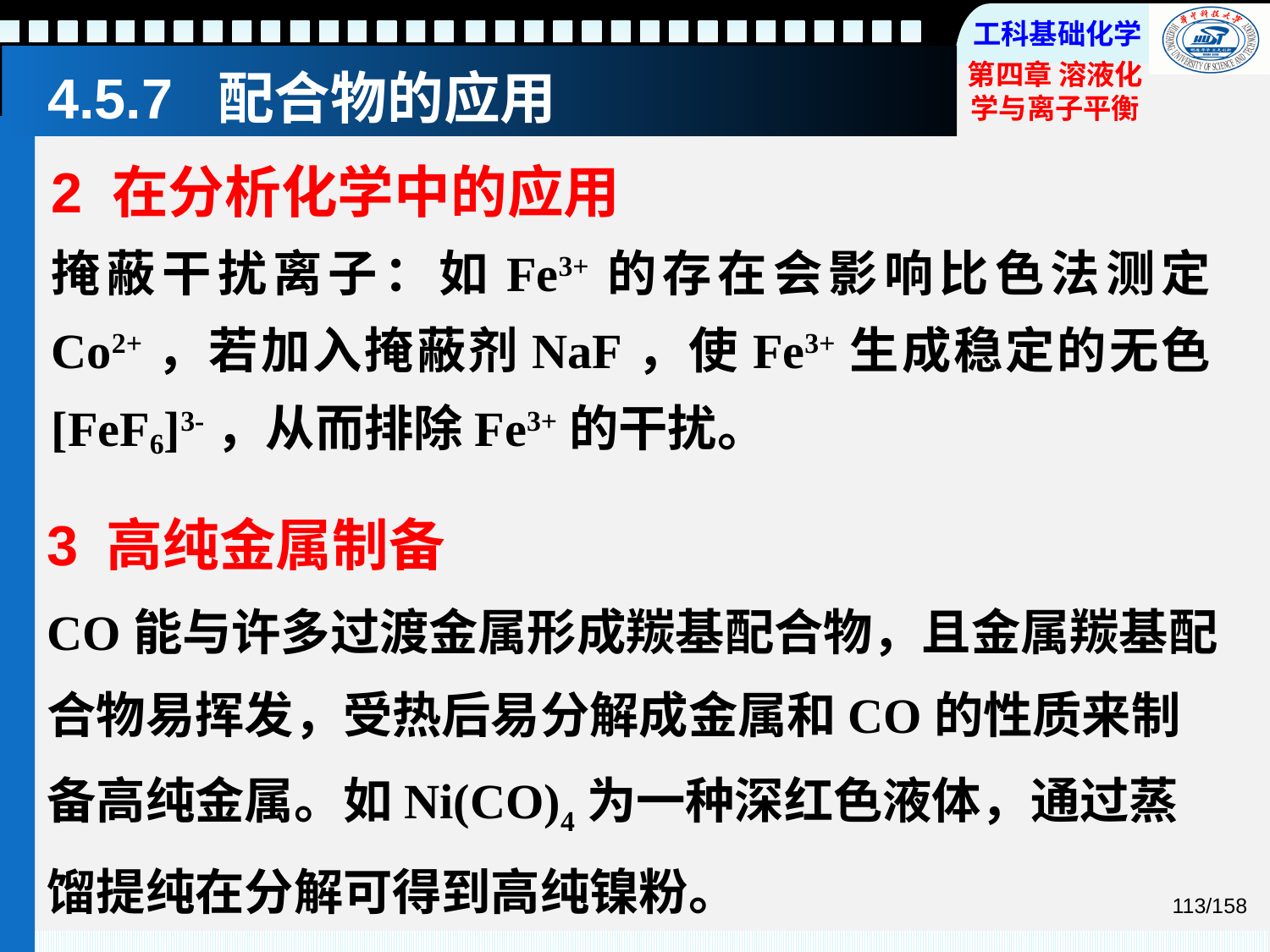

# 4.5.7  配合物的应用
2 在分析化学中的应用
掩蔽干扰离子：如Fe3+的存在会影响比色法测定Co2+，若加入掩蔽剂NaF，使Fe3+生成稳定的无色[FeF6]3-，从而排除Fe3+的干扰。
3 高纯金属制备
CO能与许多过渡金属形成羰基配合物，且金属羰基配合物易挥发，受热后易分解成金属和CO的性质来制备高纯金属。如Ni(CO)4为一种深红色液体，通过蒸馏提纯在分解可得到高纯镍粉。